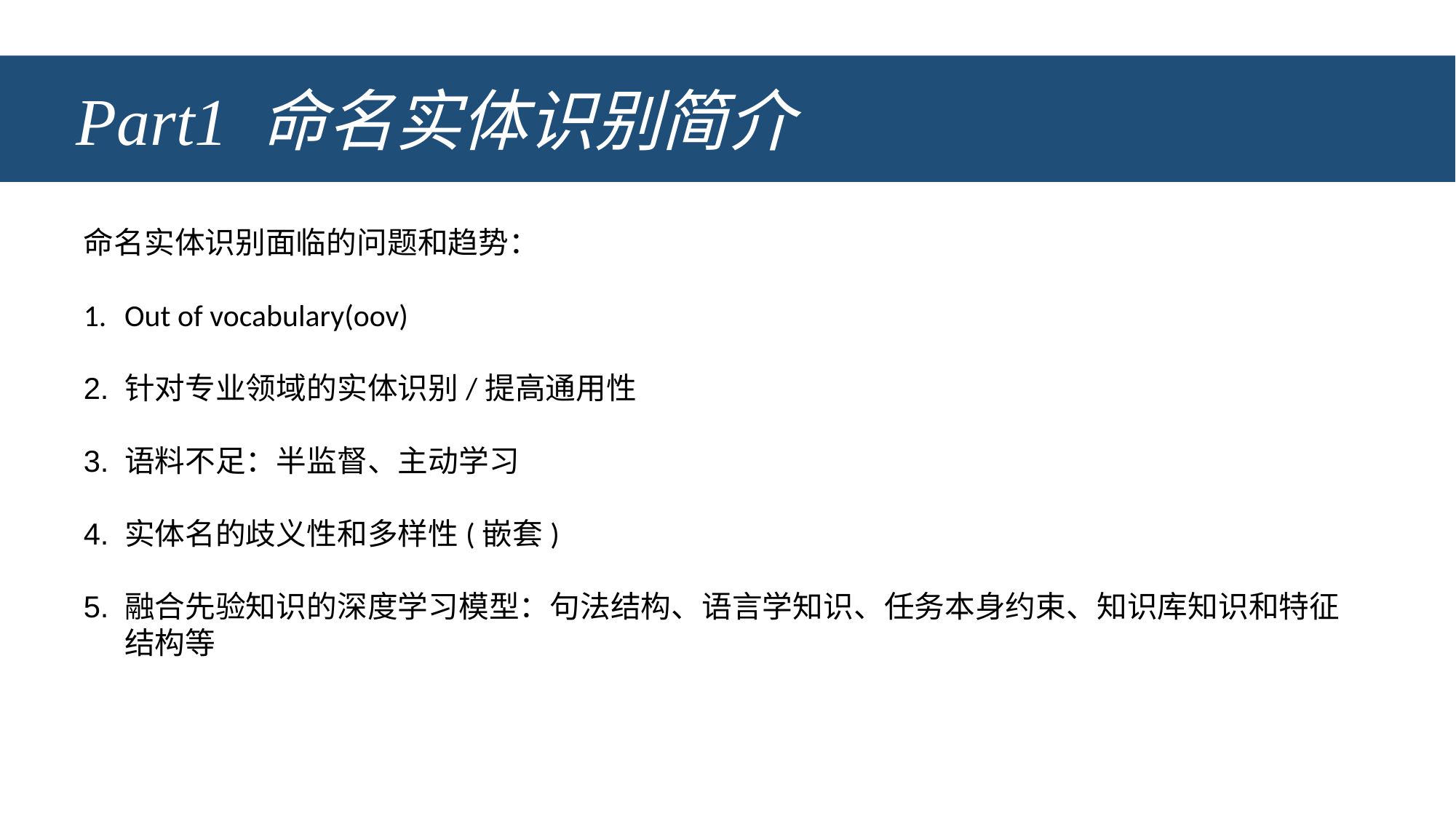

# Part1 命名实体识别简介

命名实体识别面临的问题和趋势：

Out of vocabulary(oov)

针对专业领域的实体识别/提高通用性

语料不足：半监督、主动学习

实体名的歧义性和多样性(嵌套)

融合先验知识的深度学习模型：句法结构、语言学知识、任务本身约束、知识库知识和特征结构等